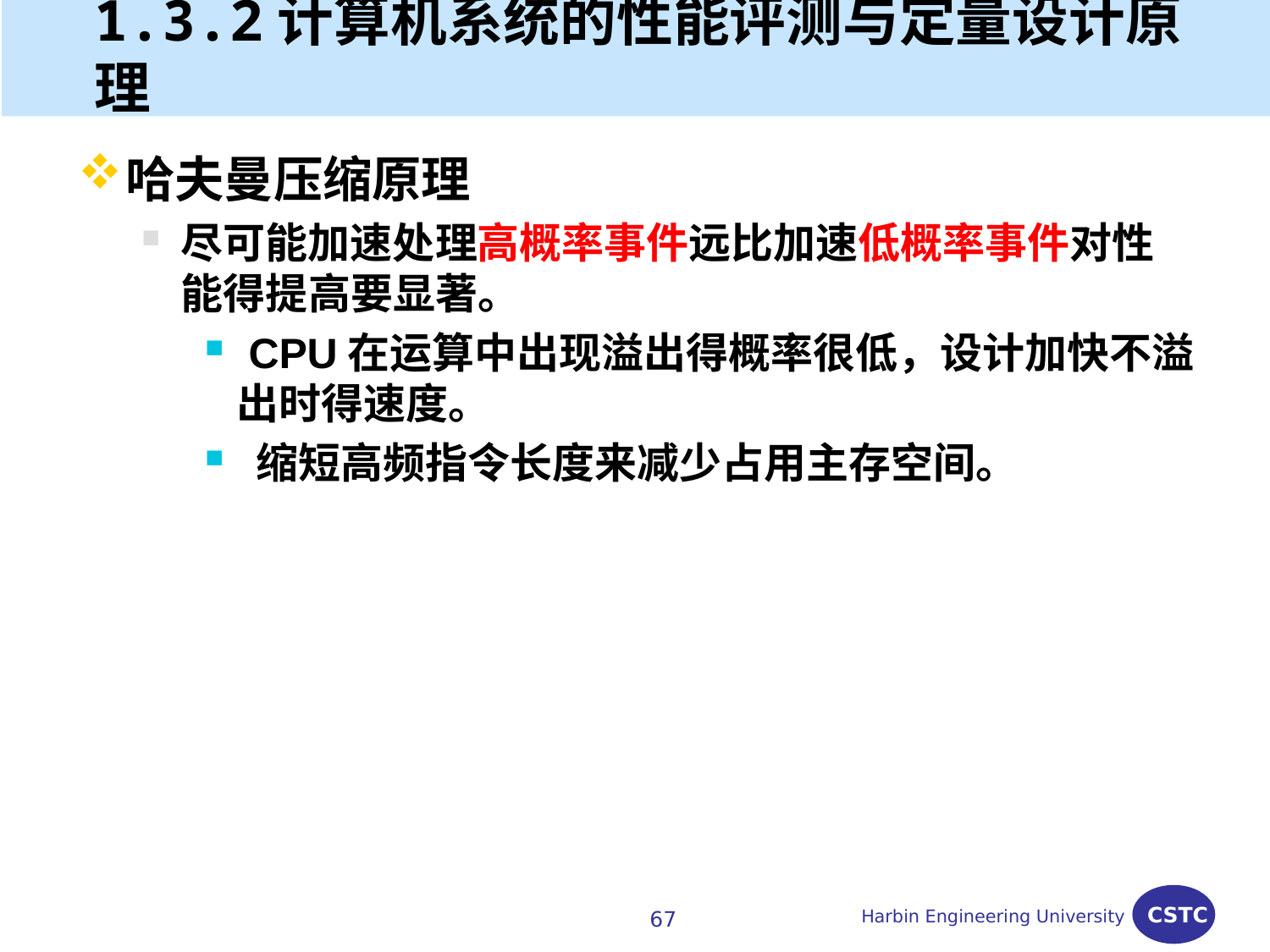

# 1.3.2计算机系统的性能评测与定量设计原理
哈夫曼压缩原理
尽可能加速处理高概率事件远比加速低概率事件对性能得提高要显著。
 CPU在运算中出现溢出得概率很低，设计加快不溢出时得速度。
 缩短高频指令长度来减少占用主存空间。
67
Harbin Engineering University